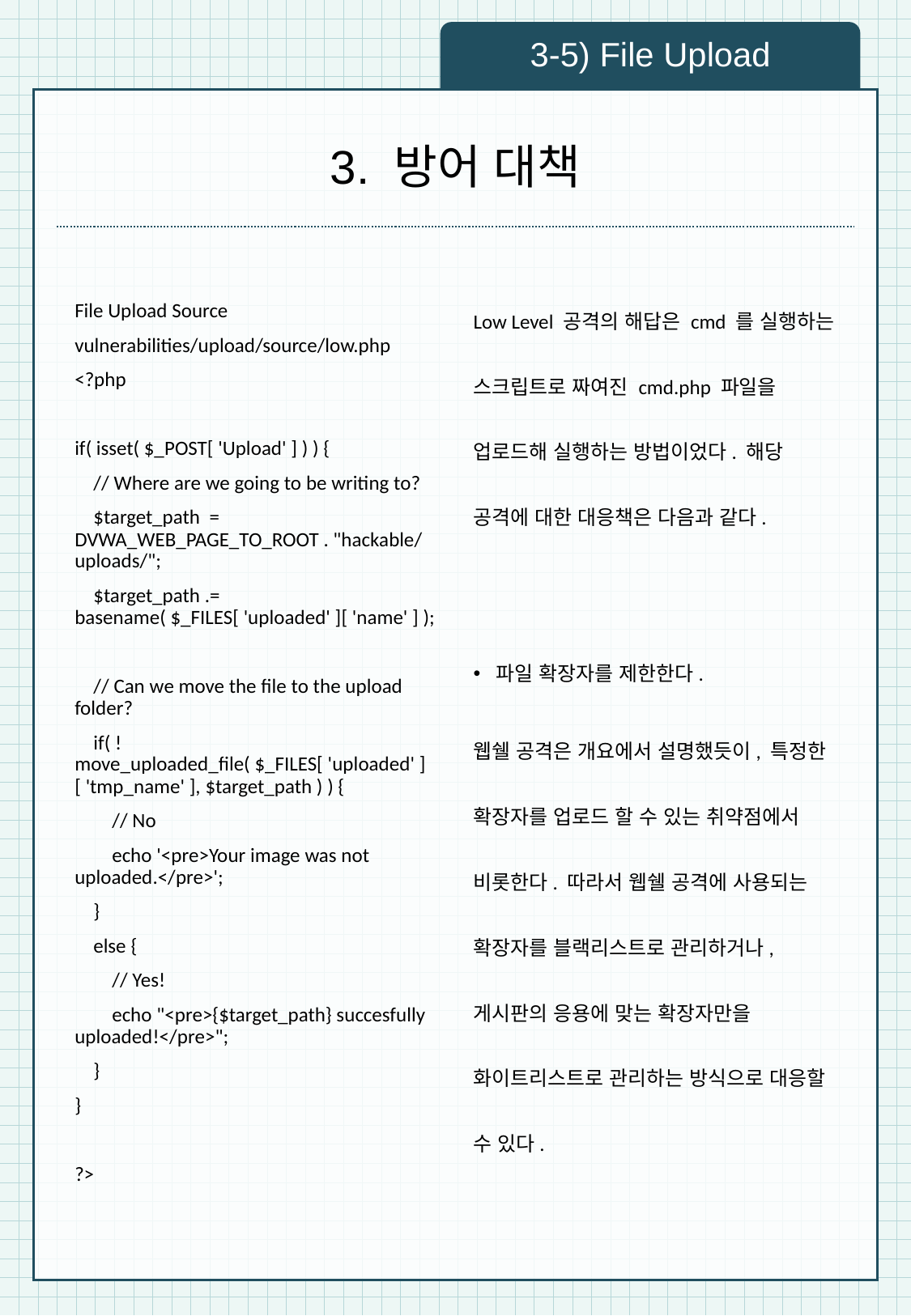

3-5) File Upload

# 3. 방어 대책

File Upload Source
vulnerabilities/upload/source/low.php
<?php

if( isset( $_POST[ 'Upload' ] ) ) {
    // Where are we going to be writing to?
    $target_path  = DVWA_WEB_PAGE_TO_ROOT . "hackable/uploads/";
    $target_path .= basename( $_FILES[ 'uploaded' ][ 'name' ] );

    // Can we move the file to the upload folder?
    if( !move_uploaded_file( $_FILES[ 'uploaded' ][ 'tmp_name' ], $target_path ) ) {
        // No
        echo '<pre>Your image was not uploaded.</pre>';
    }
    else {
        // Yes!
        echo "<pre>{$target_path} succesfully uploaded!</pre>";
    }
}

?>

Low Level 공격의 해답은 cmd 를 실행하는 스크립트로 짜여진 cmd.php 파일을 업로드해 실행하는 방법이었다. 해당 공격에 대한 대응책은 다음과 같다.

파일 확장자를 제한한다.
웹쉘 공격은 개요에서 설명했듯이, 특정한 확장자를 업로드 할 수 있는 취약점에서 비롯한다. 따라서 웹쉘 공격에 사용되는 확장자를 블랙리스트로 관리하거나, 게시판의 응용에 맞는 확장자만을 화이트리스트로 관리하는 방식으로 대응할 수 있다.